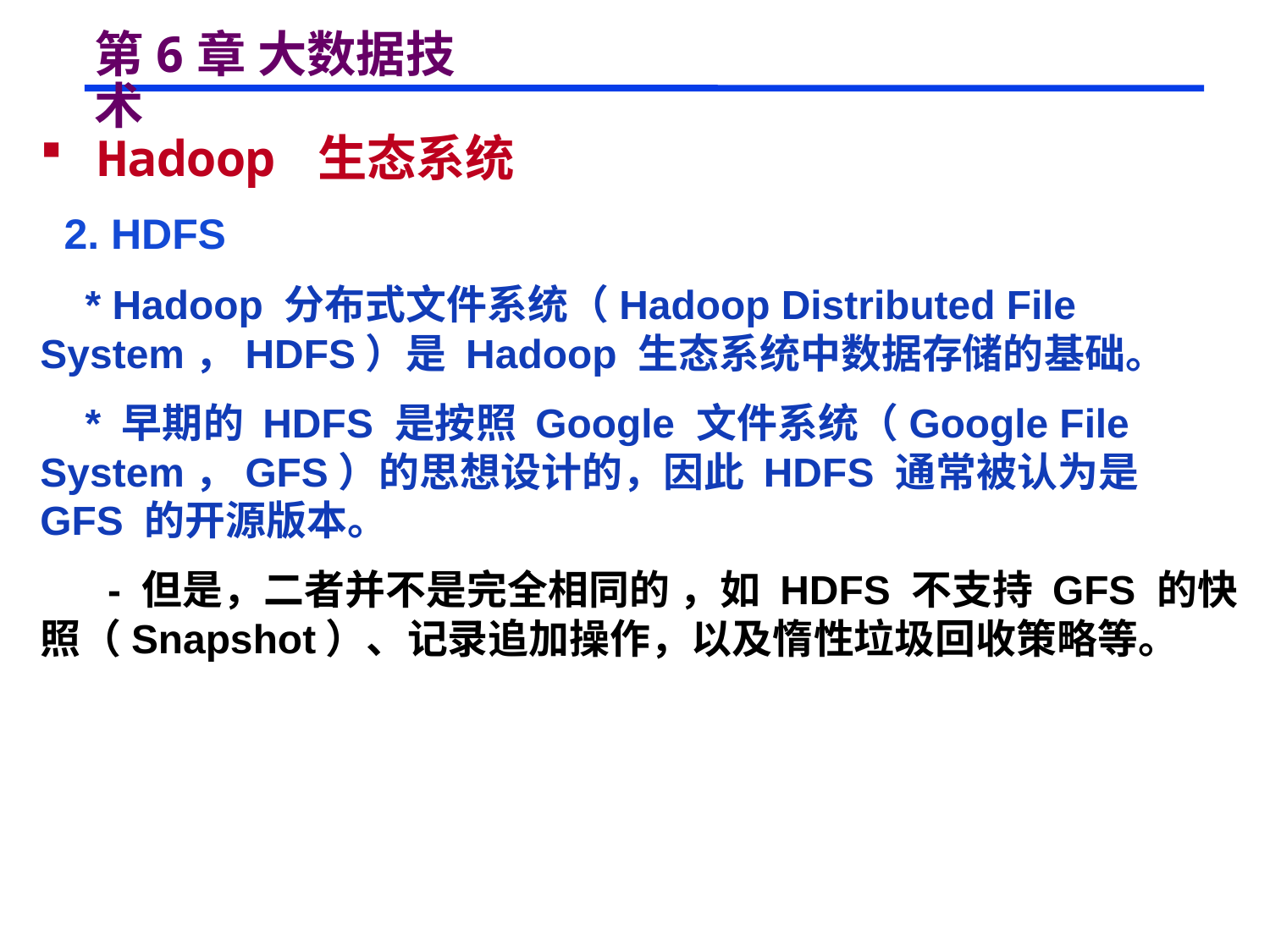

# 第6章 大数据技术
 Hadoop 生态系统
  2. HDFS
    * Hadoop 分布式文件系统（Hadoop Distributed File System，HDFS）是 Hadoop 生态系统中数据存储的基础。
    * 早期的 HDFS 是按照 Google 文件系统（Google File System，GFS）的思想设计的，因此 HDFS 通常被认为是 GFS 的开源版本。
      - 但是，二者并不是完全相同的 ，如 HDFS 不支持 GFS 的快照（Snapshot）、记录追加操作，以及惰性垃圾回收策略等。